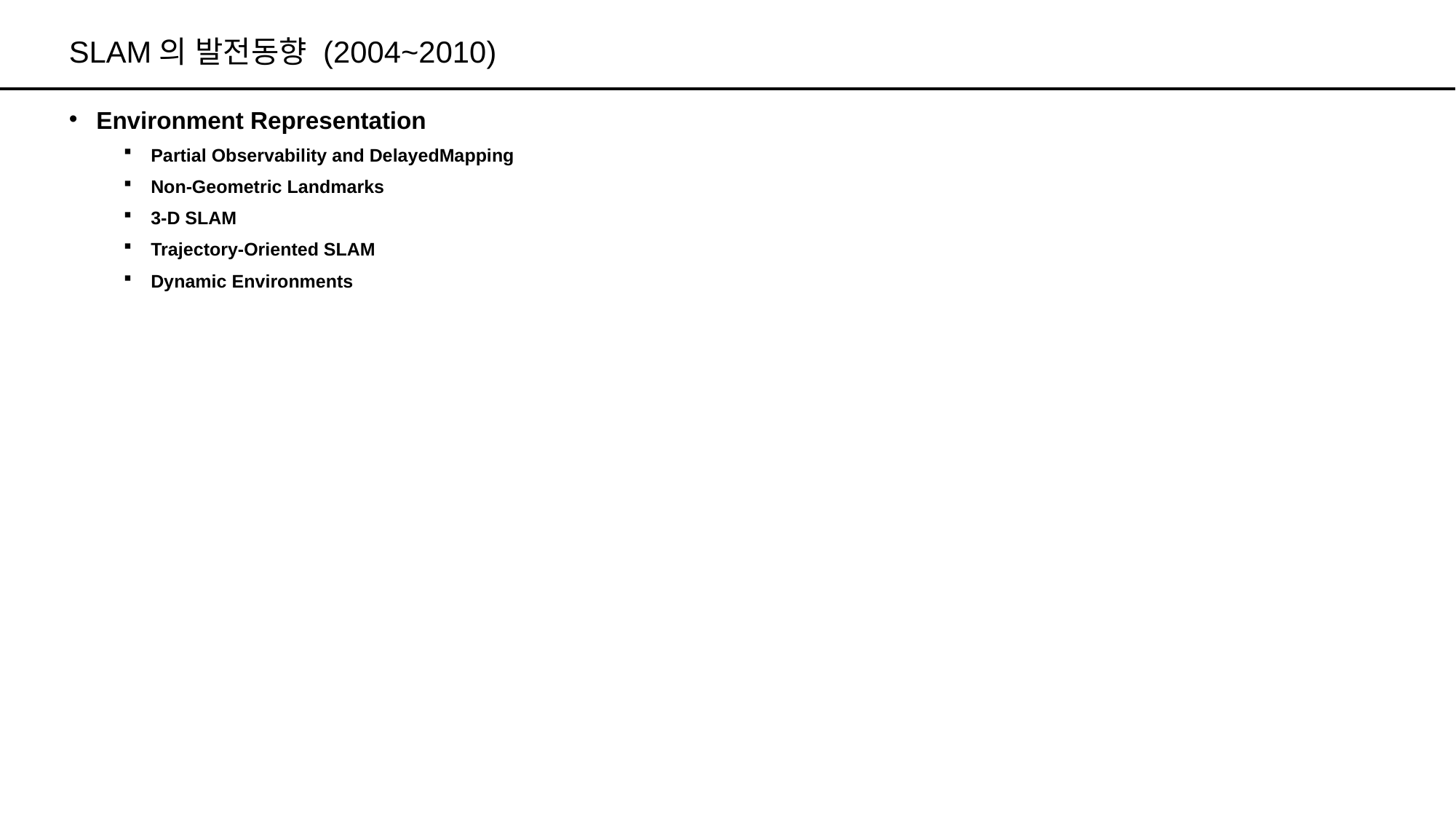

# SLAM의 발전동향 (2004~2010)
Environment Representation
Partial Observability and DelayedMapping
Non-Geometric Landmarks
3-D SLAM
Trajectory-Oriented SLAM
Dynamic Environments